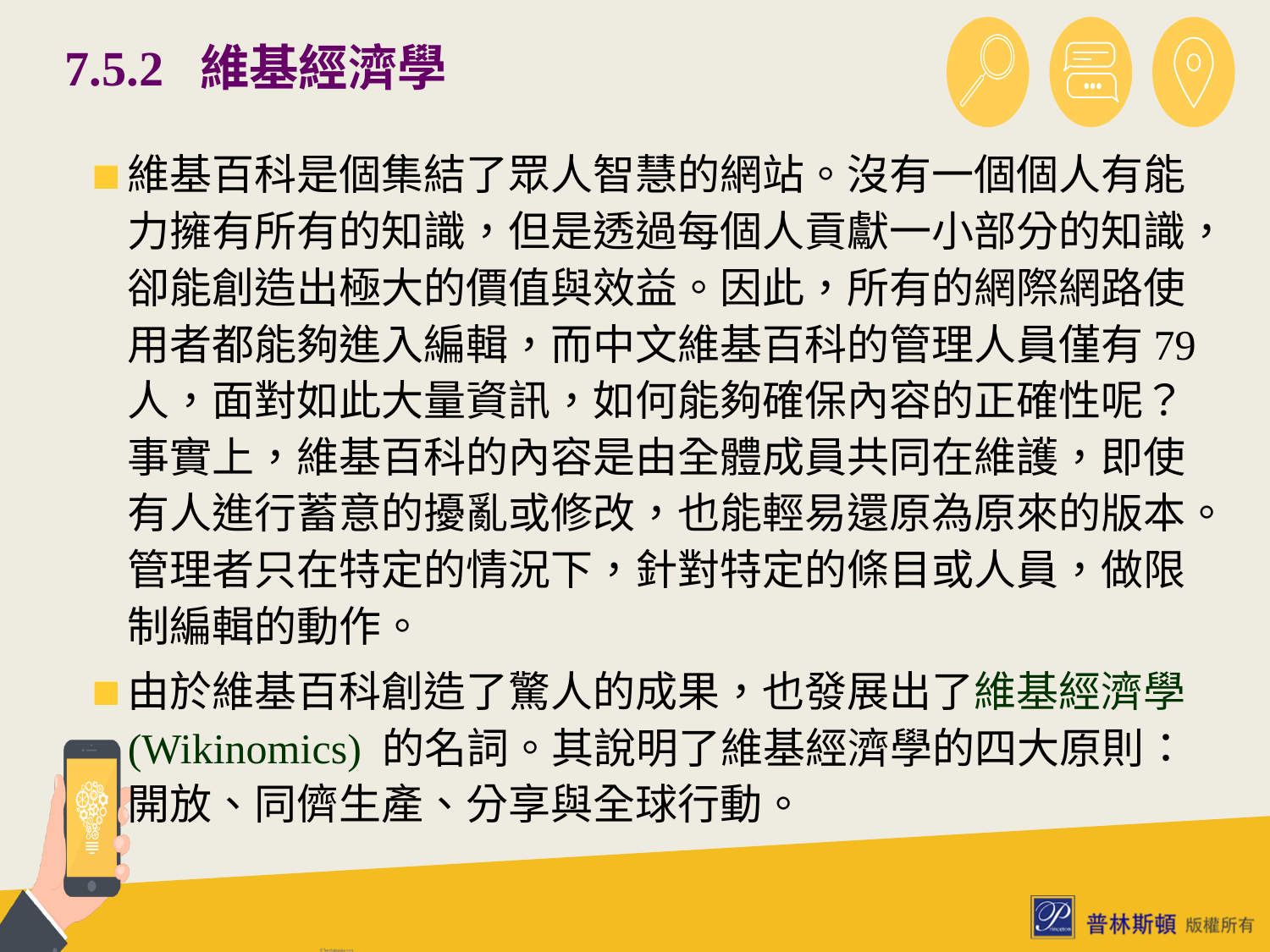

# 7.5.2  維基經濟學
維基百科是個集結了眾人智慧的網站。沒有一個個人有能力擁有所有的知識，但是透過每個人貢獻一小部分的知識，卻能創造出極大的價值與效益。因此，所有的網際網路使用者都能夠進入編輯，而中文維基百科的管理人員僅有79人，面對如此大量資訊，如何能夠確保內容的正確性呢？事實上，維基百科的內容是由全體成員共同在維護，即使有人進行蓄意的擾亂或修改，也能輕易還原為原來的版本。管理者只在特定的情況下，針對特定的條目或人員，做限制編輯的動作。
由於維基百科創造了驚人的成果，也發展出了維基經濟學 (Wikinomics) 的名詞。其說明了維基經濟學的四大原則：開放、同儕生產、分享與全球行動。